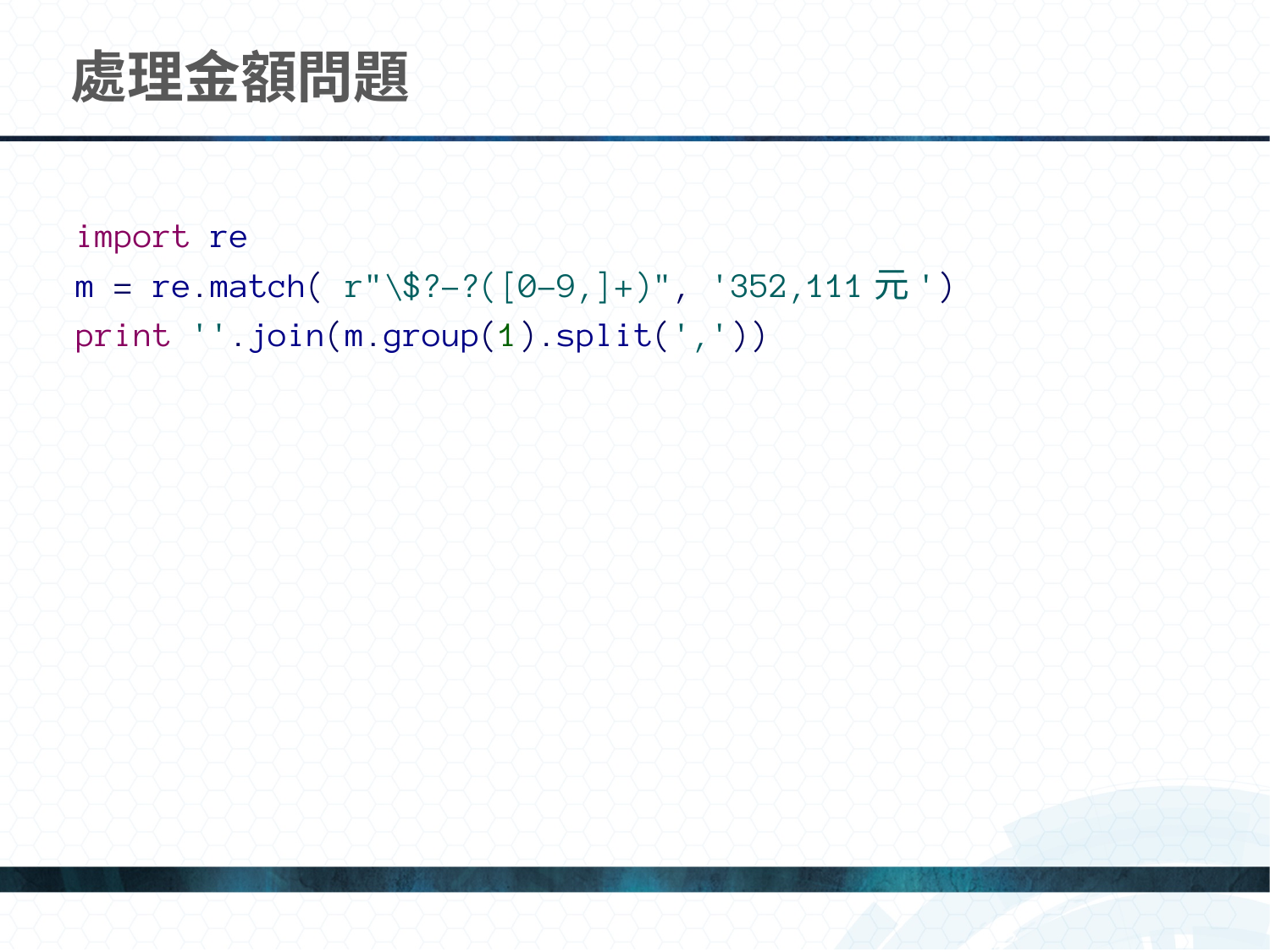

# 處理金額問題
import re
m = re.match( r"\$?-?([0-9,]+)", '352,111元')
print ''.join(m.group(1).split(','))